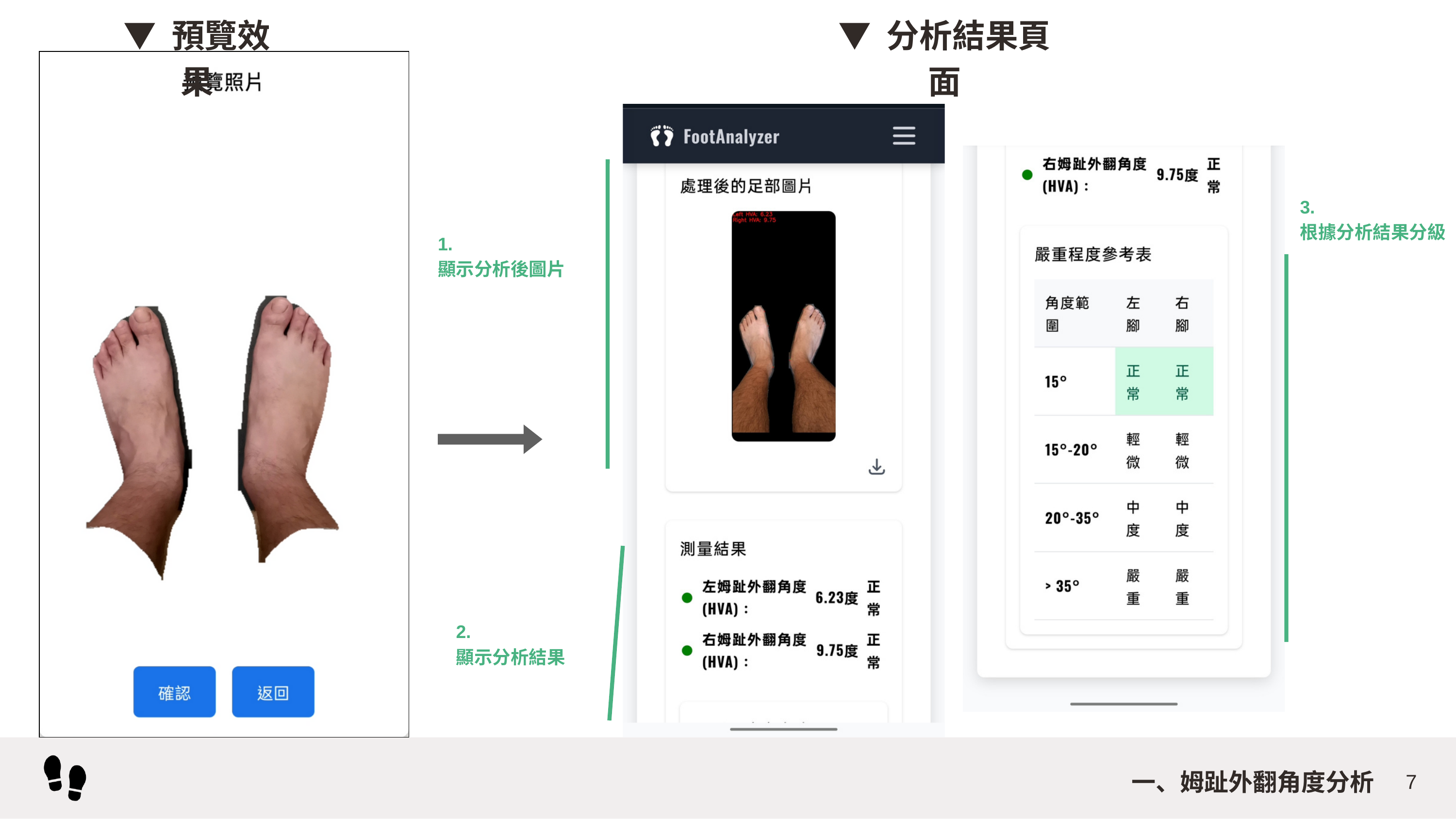

▼ 預覽效果

▼ 分析結果頁面

3.
根據分析結果分級
1.
顯示分析後圖片

2.
顯示分析結果

一、姆趾外翻角度分析
7